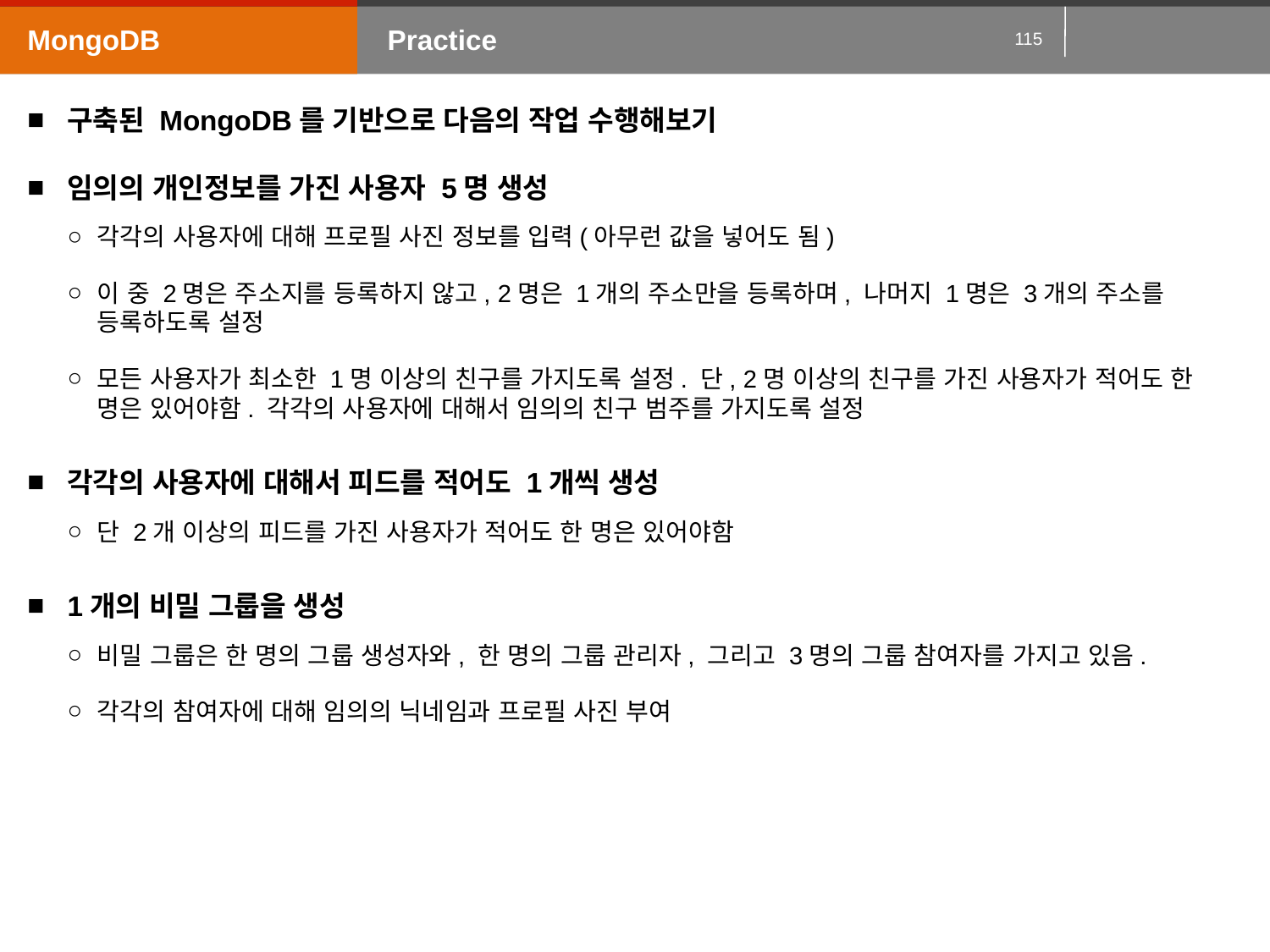

MongoDB
Practice
구축된 MongoDB를 기반으로 다음의 작업 수행해보기

임의의 개인정보를 가진 사용자 5명 생성
각각의 사용자에 대해 프로필 사진 정보를 입력(아무런 값을 넣어도 됨)
이 중 2명은 주소지를 등록하지 않고, 2명은 1개의 주소만을 등록하며, 나머지 1명은 3개의 주소를 등록하도록 설정
모든 사용자가 최소한 1명 이상의 친구를 가지도록 설정. 단, 2명 이상의 친구를 가진 사용자가 적어도 한 명은 있어야함. 각각의 사용자에 대해서 임의의 친구 범주를 가지도록 설정

각각의 사용자에 대해서 피드를 적어도 1개씩 생성
단 2개 이상의 피드를 가진 사용자가 적어도 한 명은 있어야함

1개의 비밀 그룹을 생성
비밀 그룹은 한 명의 그룹 생성자와, 한 명의 그룹 관리자, 그리고 3명의 그룹 참여자를 가지고 있음.
각각의 참여자에 대해 임의의 닉네임과 프로필 사진 부여